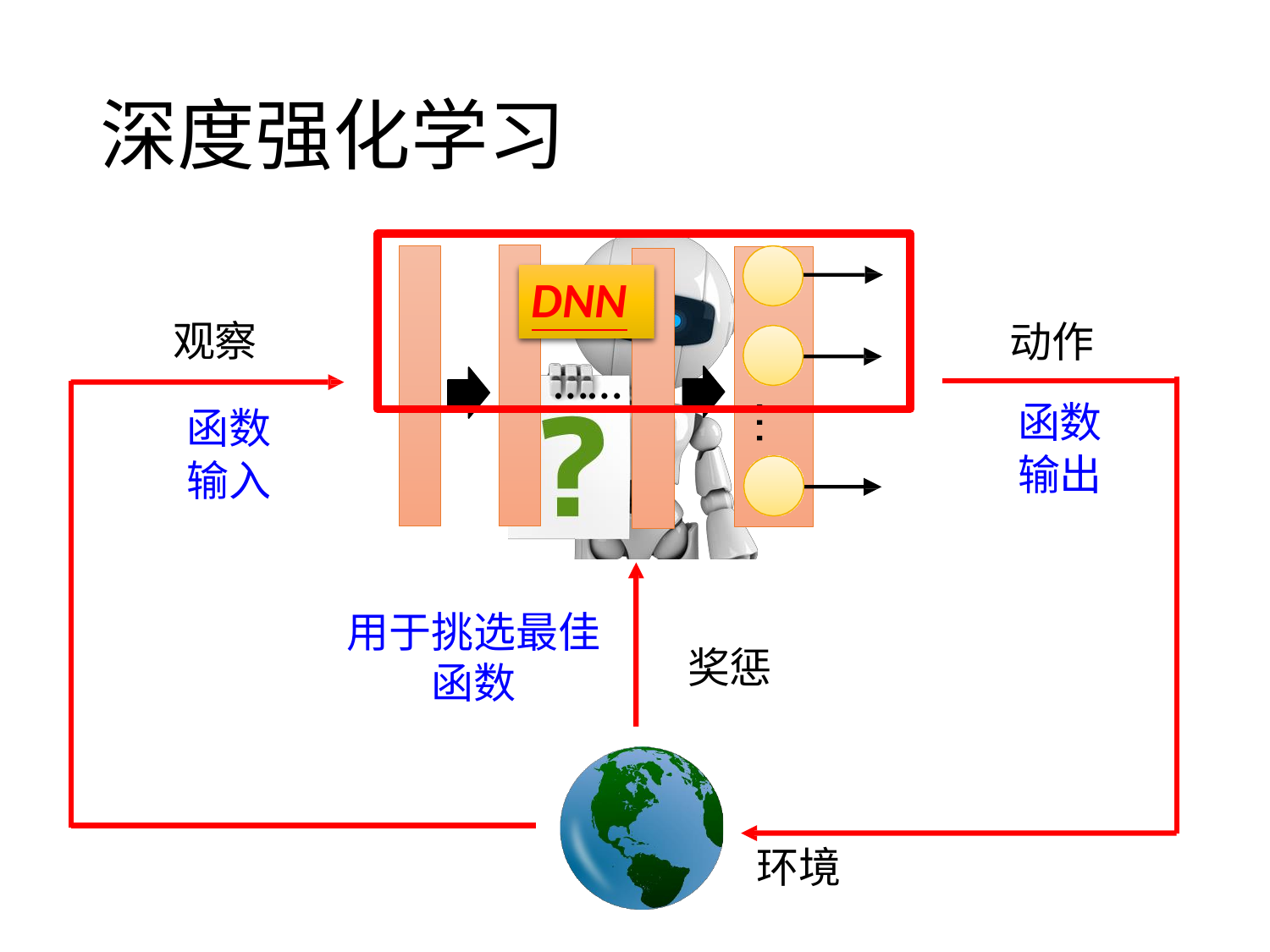

# 深度强化学习

……

DNN
观察
 动作

函数
输出
…
 函数
 输入

用于挑选最佳函数
  奖惩

  环境